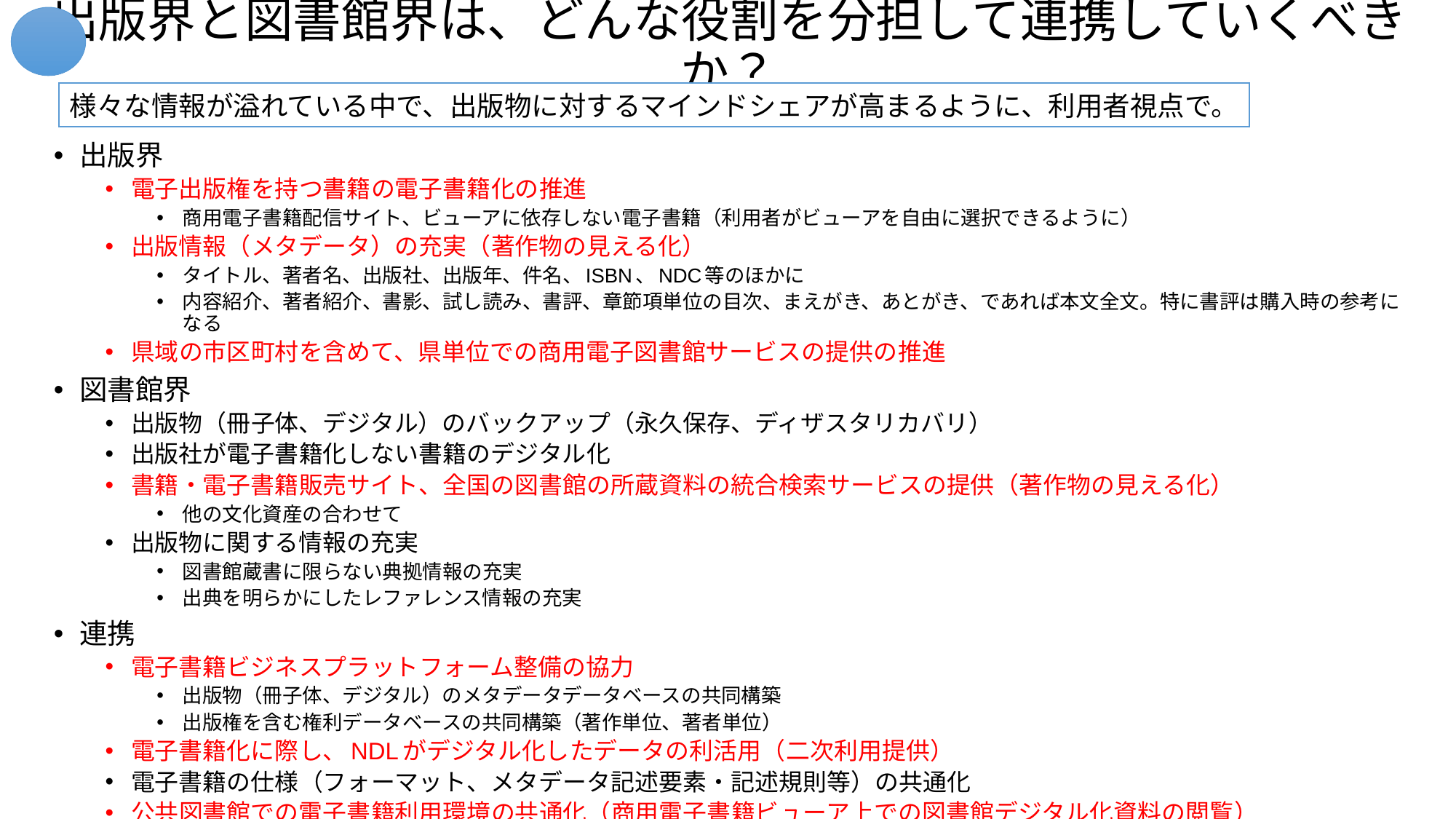

# 出版界と図書館界は、どんな役割を分担して連携していくべきか？

様々な情報が溢れている中で、出版物に対するマインドシェアが高まるように、利用者視点で。
出版界
電子出版権を持つ書籍の電子書籍化の推進
商用電子書籍配信サイト、ビューアに依存しない電子書籍（利用者がビューアを自由に選択できるように）
出版情報（メタデータ）の充実（著作物の見える化）
タイトル、著者名、出版社、出版年、件名、ISBN、NDC等のほかに
内容紹介、著者紹介、書影、試し読み、書評、章節項単位の目次、まえがき、あとがき、であれば本文全文。特に書評は購入時の参考になる
県域の市区町村を含めて、県単位での商用電子図書館サービスの提供の推進
図書館界
出版物（冊子体、デジタル）のバックアップ（永久保存、ディザスタリカバリ）
出版社が電子書籍化しない書籍のデジタル化
書籍・電子書籍販売サイト、全国の図書館の所蔵資料の統合検索サービスの提供（著作物の見える化）
他の文化資産の合わせて
出版物に関する情報の充実
図書館蔵書に限らない典拠情報の充実
出典を明らかにしたレファレンス情報の充実
連携
電子書籍ビジネスプラットフォーム整備の協力
出版物（冊子体、デジタル）のメタデータデータベースの共同構築
出版権を含む権利データベースの共同構築（著作単位、著者単位）
電子書籍化に際し、NDLがデジタル化したデータの利活用（二次利用提供）
電子書籍の仕様（フォーマット、メタデータ記述要素・記述規則等）の共通化
公共図書館での電子書籍利用環境の共通化（商用電子書籍ビューア上での図書館デジタル化資料の閲覧）